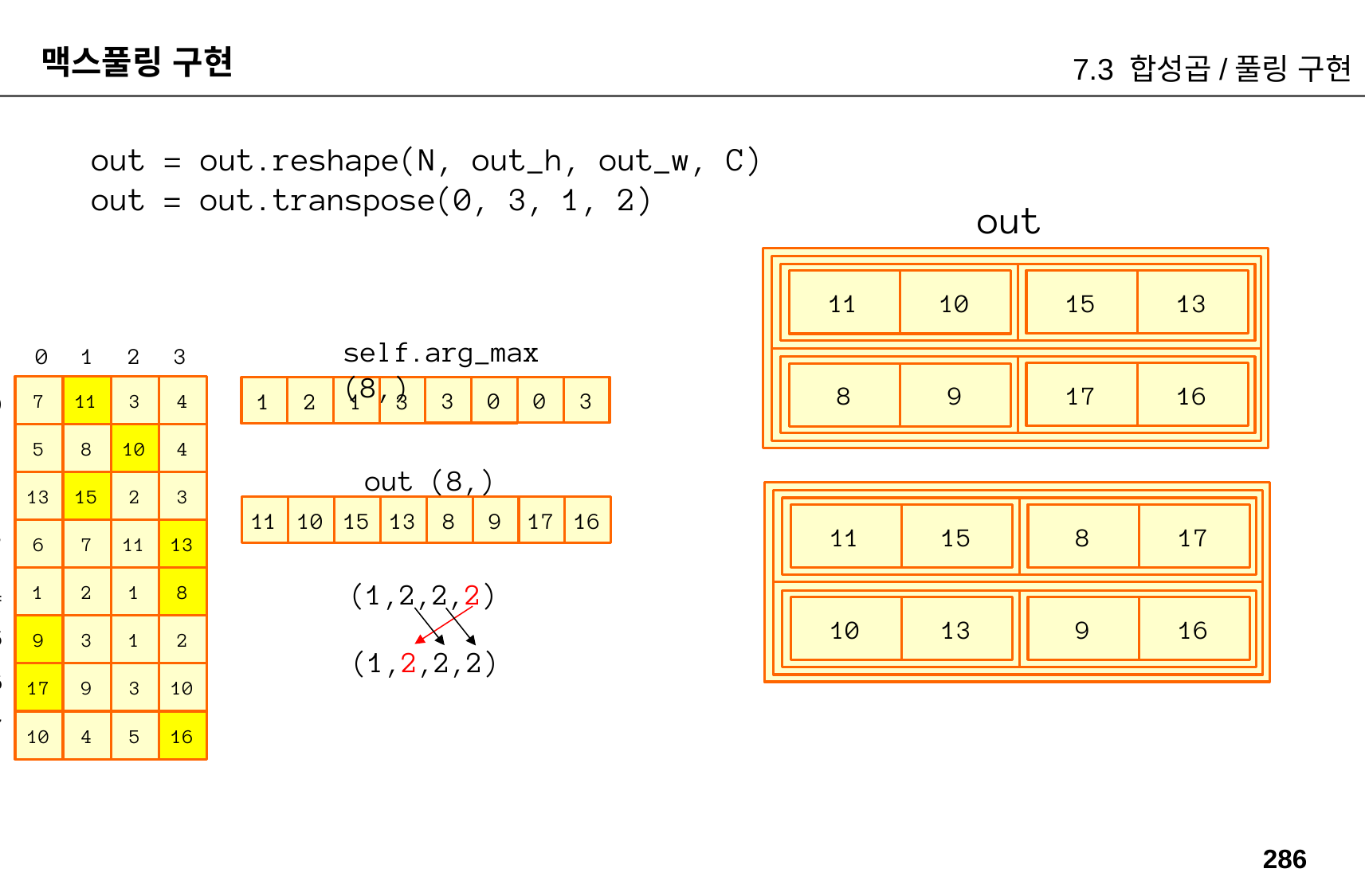

맥스풀링 구현
7.3 합성곱/풀링 구현
out = out.reshape(N, out_h, out_w, C)
out = out.transpose(0, 3, 1, 2)
out

15
13
11
10
self.arg_max (8,)
0
1
2
3

17
16
8
9
7
11
3
4
0
3
3
0
1
3
1
2
0
1
5
8
10
4
out (8,)
2
13
15
2
3

17
16
8
9
15
13
11
10

8
17
11
15
3
6
7
11
13
1
2
1
8
4
(1,2,2,2)

9
16
10
13
5
9
3
1
2
(1,2,2,2)
6
17
9
3
10
7
10
4
5
16